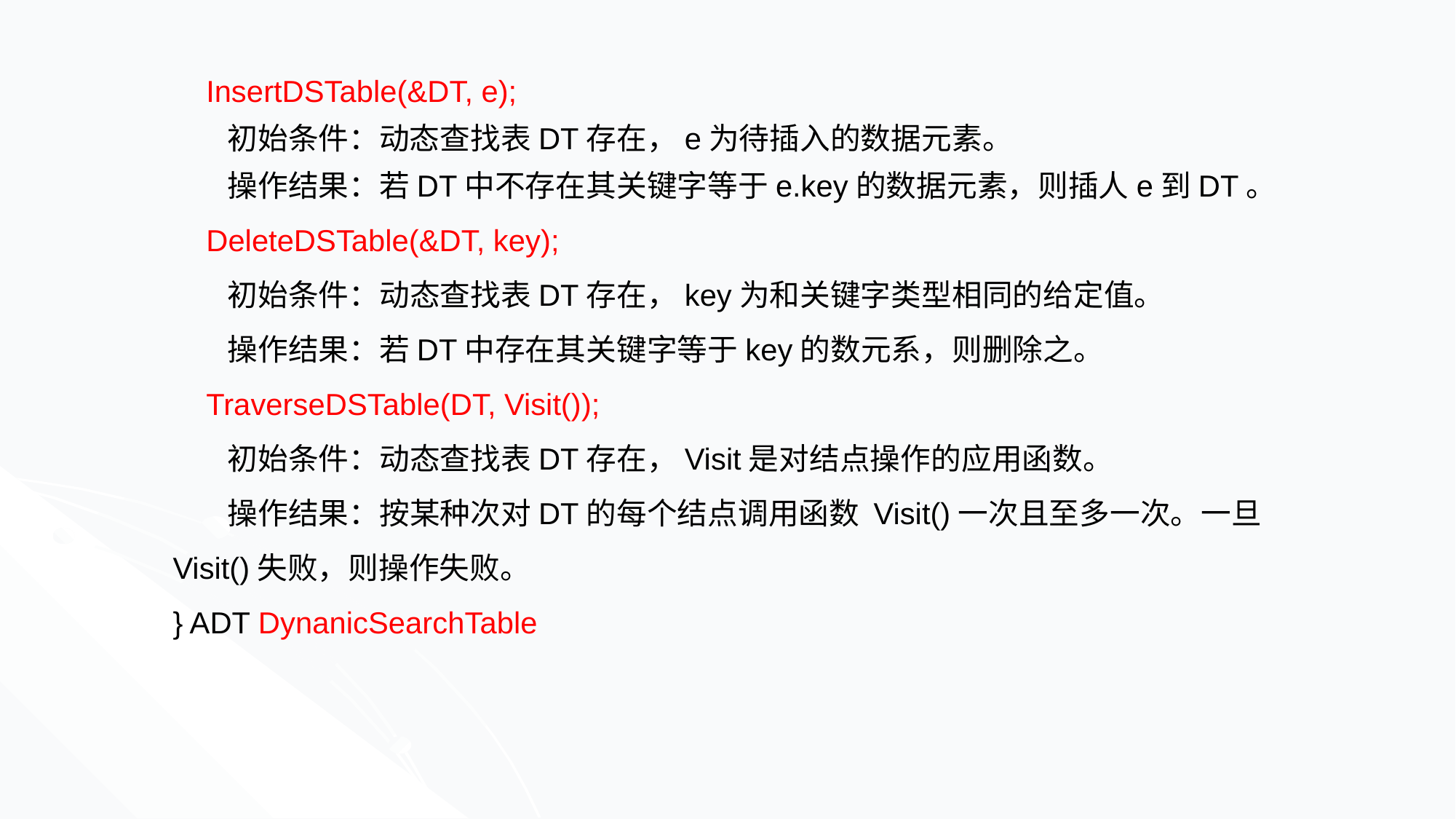

InsertDSTable(&DT, e);
初始条件：动态查找表DT存在，e为待插入的数据元素。
操作结果：若DT中不存在其关键字等于e.key的数据元素，则插人e到DT。
    DeleteDSTable(&DT, key);
初始条件：动态查找表DT存在，key为和关键字类型相同的给定值。
操作结果：若DT中存在其关键字等于key的数元系，则删除之。
    TraverseDSTable(DT, Visit());
初始条件：动态查找表DT存在，Visit是对结点操作的应用函数。
操作结果：按某种次对DT的每个结点调用函数 Visit()一次且至多一次。一旦Visit()失败，则操作失败。
} ADT DynanicSearchTable